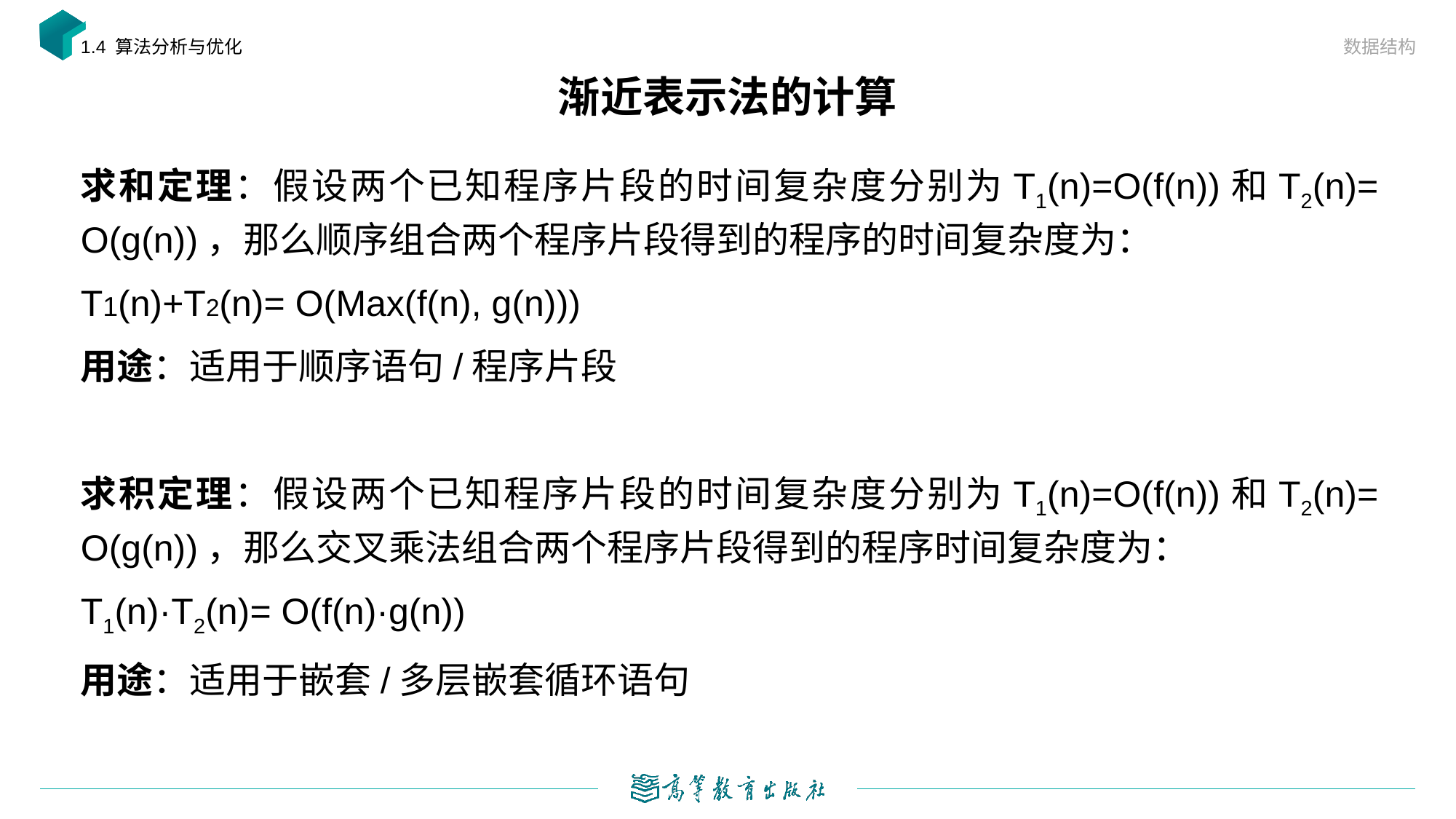

数据结构
1.4 算法分析与优化
# 渐近表示法的计算
求和定理：假设两个已知程序片段的时间复杂度分别为T1(n)=O(f(n))和T2(n)= O(g(n))，那么顺序组合两个程序片段得到的程序的时间复杂度为：
T1(n)+T2(n)= O(Max(f(n), g(n)))
用途：适用于顺序语句/程序片段

求积定理：假设两个已知程序片段的时间复杂度分别为T1(n)=O(f(n))和T2(n)= O(g(n))，那么交叉乘法组合两个程序片段得到的程序时间复杂度为：
T1(n)·T2(n)= O(f(n)·g(n))
用途：适用于嵌套/多层嵌套循环语句